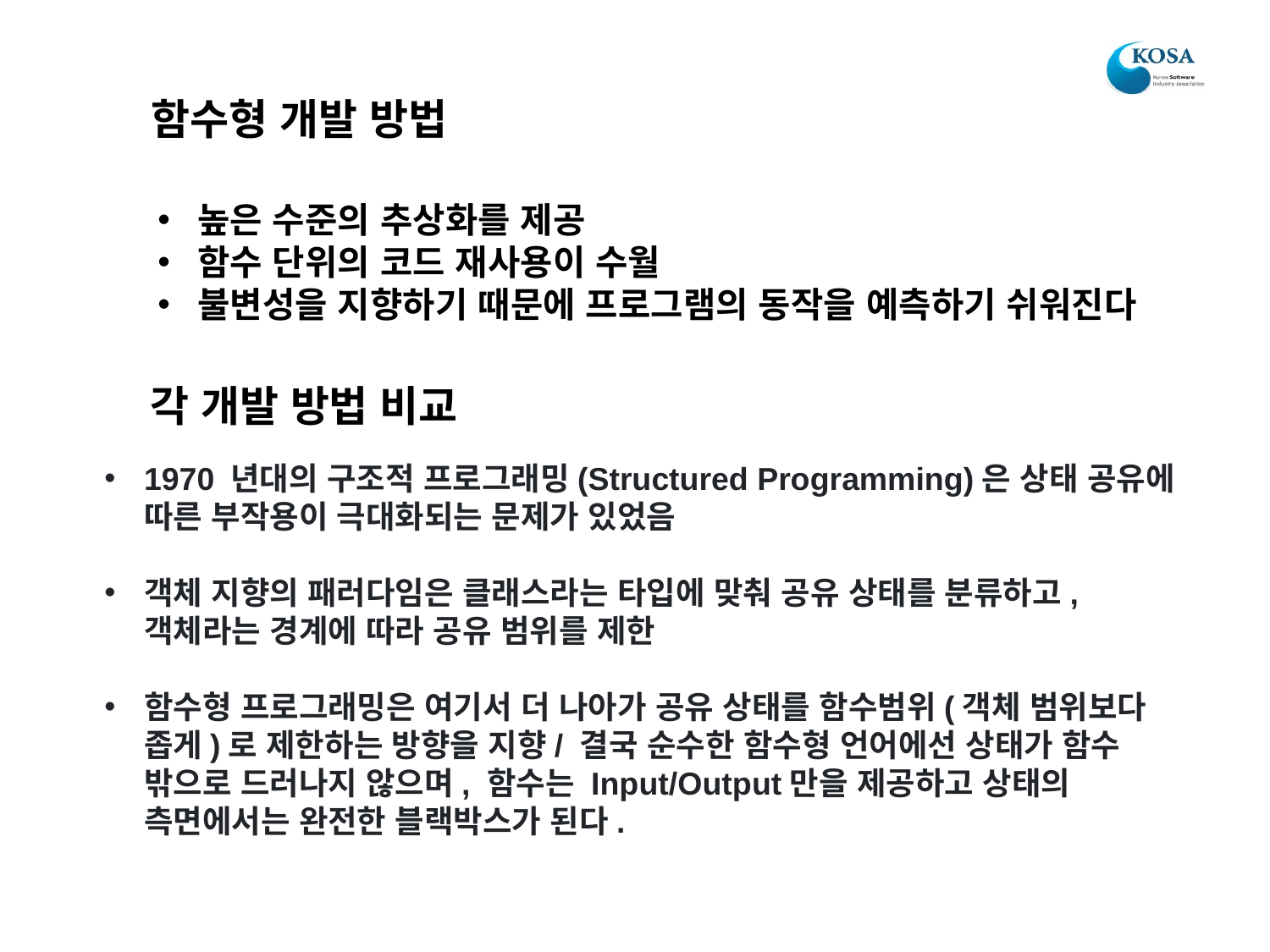

함수형 개발 방법
높은 수준의 추상화를 제공
함수 단위의 코드 재사용이 수월
불변성을 지향하기 때문에 프로그램의 동작을 예측하기 쉬워진다
각 개발 방법 비교
1970 년대의 구조적 프로그래밍(Structured Programming)은 상태 공유에 따른 부작용이 극대화되는 문제가 있었음

객체 지향의 패러다임은 클래스라는 타입에 맞춰 공유 상태를 분류하고, 객체라는 경계에 따라 공유 범위를 제한

함수형 프로그래밍은 여기서 더 나아가 공유 상태를 함수범위(객체 범위보다 좁게)로 제한하는 방향을 지향/ 결국 순수한 함수형 언어에선 상태가 함수 밖으로 드러나지 않으며, 함수는 Input/Output만을 제공하고 상태의 측면에서는 완전한 블랙박스가 된다.